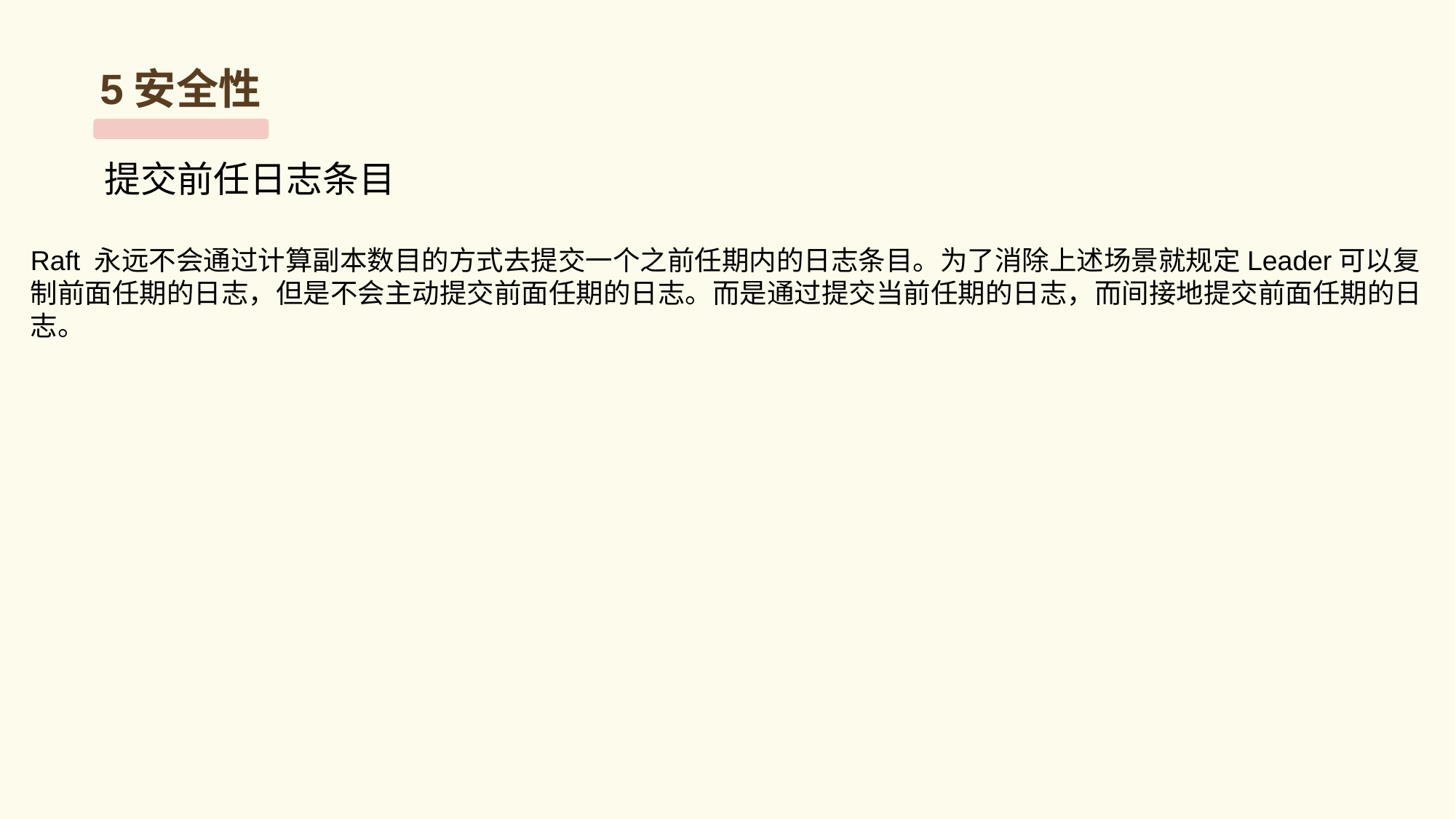

5安全性

提交前任日志条目
Raft 永远不会通过计算副本数目的方式去提交一个之前任期内的日志条目。为了消除上述场景就规定Leader可以复制前面任期的日志，但是不会主动提交前面任期的日志。而是通过提交当前任期的日志，而间接地提交前面任期的日志。